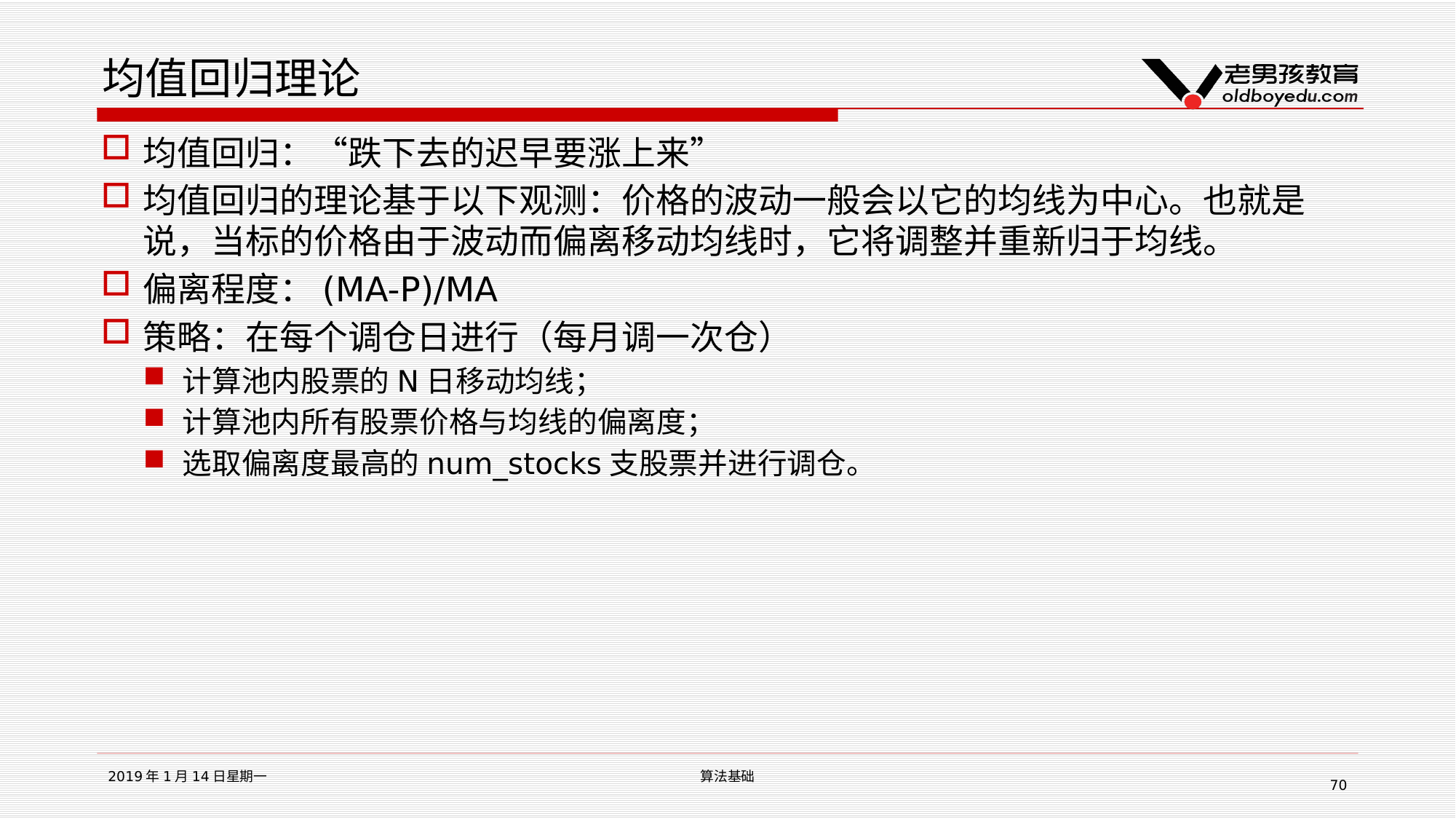

# 均值回归理论
均值回归：“跌下去的迟早要涨上来”
均值回归的理论基于以下观测：价格的波动一般会以它的均线为中心。也就是说，当标的价格由于波动而偏离移动均线时，它将调整并重新归于均线。
偏离程度：(MA-P)/MA
策略：在每个调仓日进行（每月调一次仓）
计算池内股票的N日移动均线；
计算池内所有股票价格与均线的偏离度；
选取偏离度最高的num_stocks支股票并进行调仓。
2019年1月14日星期一
算法基础
70